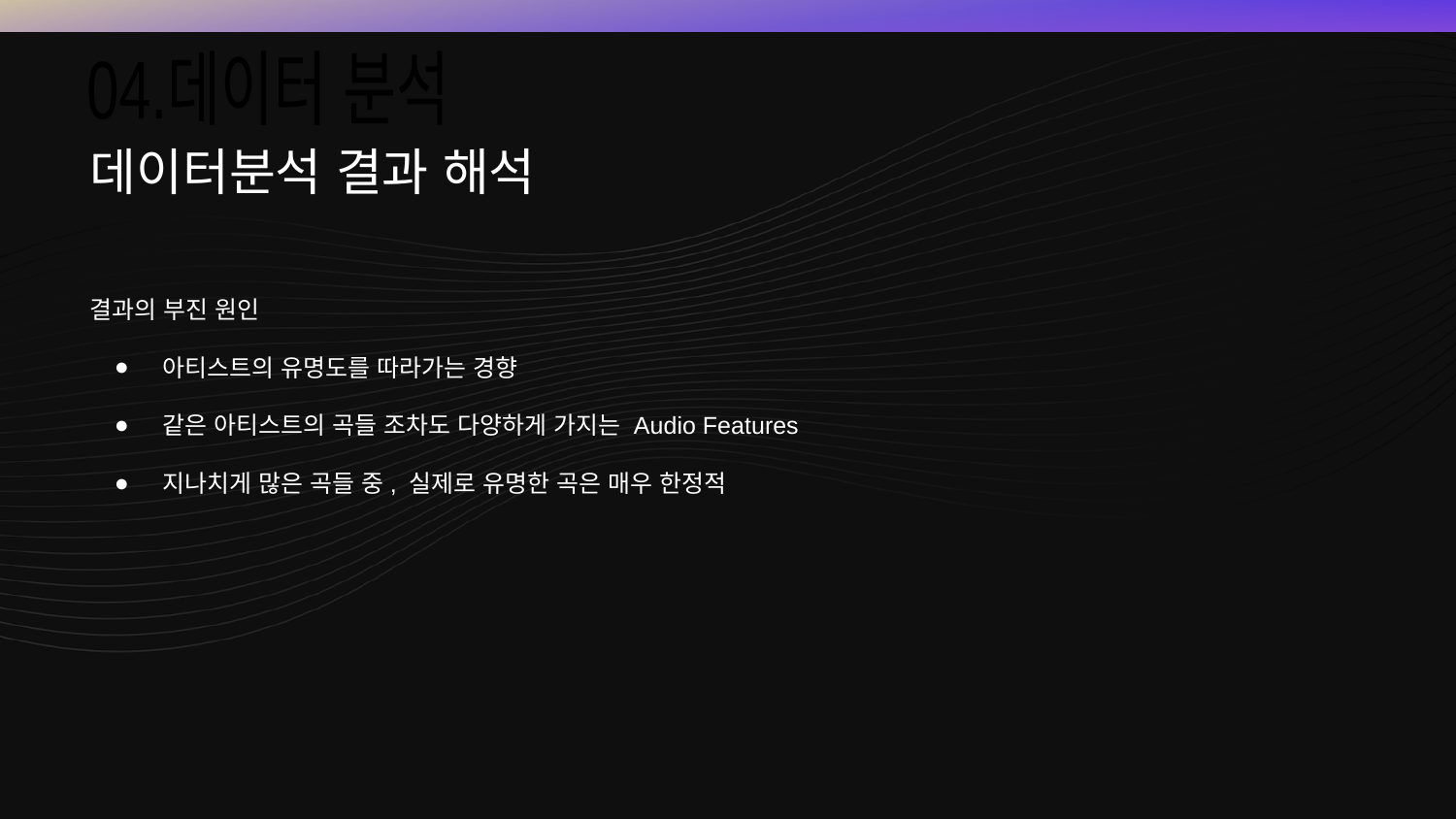

04.데이터 분석
# 데이터분석 결과 해석
결과의 부진 원인

아티스트의 유명도를 따라가는 경향

같은 아티스트의 곡들 조차도 다양하게 가지는 Audio Features

지나치게 많은 곡들 중, 실제로 유명한 곡은 매우 한정적